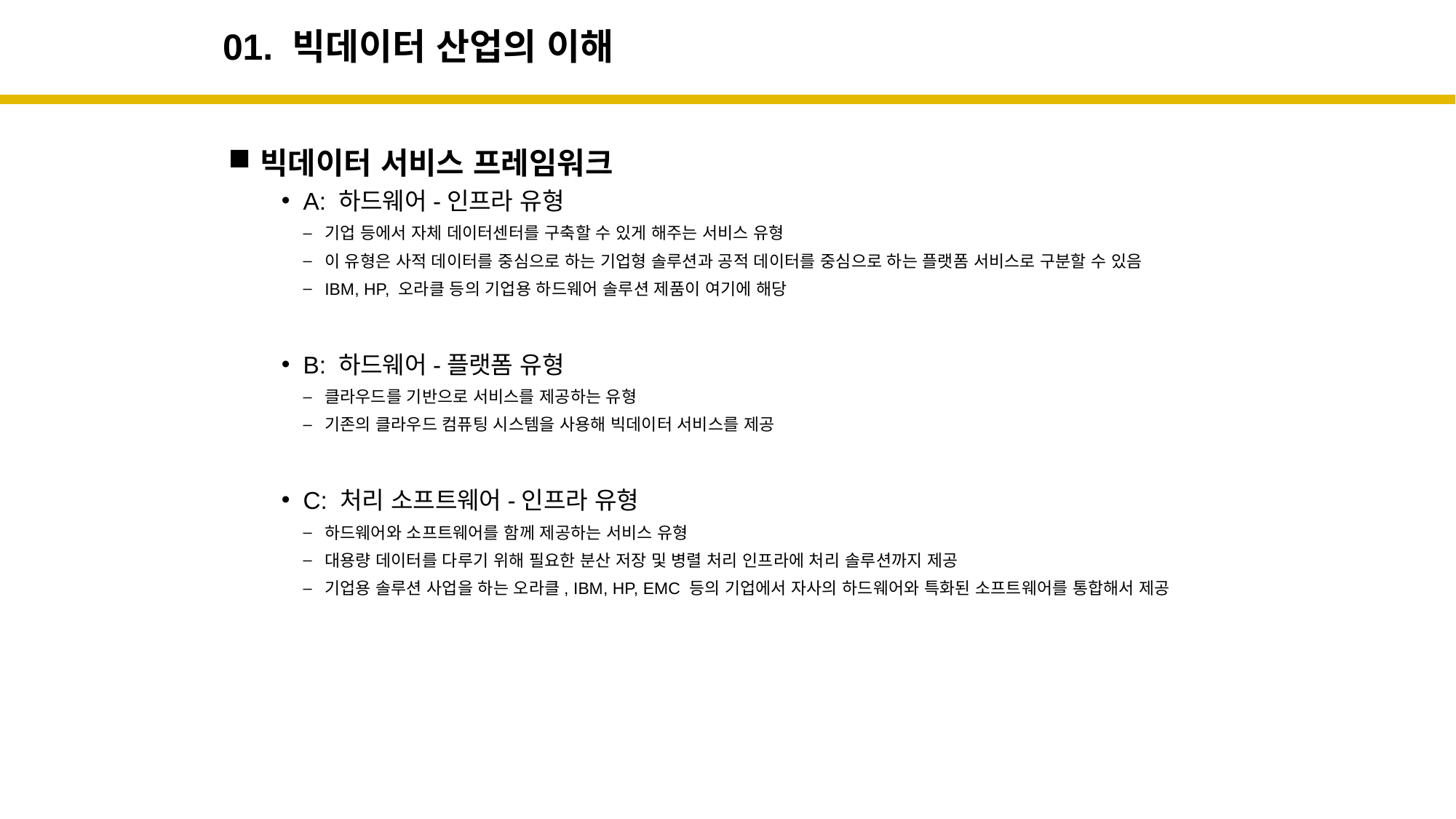

# 01. 빅데이터 산업의 이해
빅데이터 서비스 프레임워크
A: 하드웨어-인프라 유형
기업 등에서 자체 데이터센터를 구축할 수 있게 해주는 서비스 유형
이 유형은 사적 데이터를 중심으로 하는 기업형 솔루션과 공적 데이터를 중심으로 하는 플랫폼 서비스로 구분할 수 있음
IBM, HP, 오라클 등의 기업용 하드웨어 솔루션 제품이 여기에 해당

B: 하드웨어-플랫폼 유형
클라우드를 기반으로 서비스를 제공하는 유형
기존의 클라우드 컴퓨팅 시스템을 사용해 빅데이터 서비스를 제공

C: 처리 소프트웨어-인프라 유형
하드웨어와 소프트웨어를 함께 제공하는 서비스 유형
대용량 데이터를 다루기 위해 필요한 분산 저장 및 병렬 처리 인프라에 처리 솔루션까지 제공
기업용 솔루션 사업을 하는 오라클, IBM, HP, EMC 등의 기업에서 자사의 하드웨어와 특화된 소프트웨어를 통합해서 제공